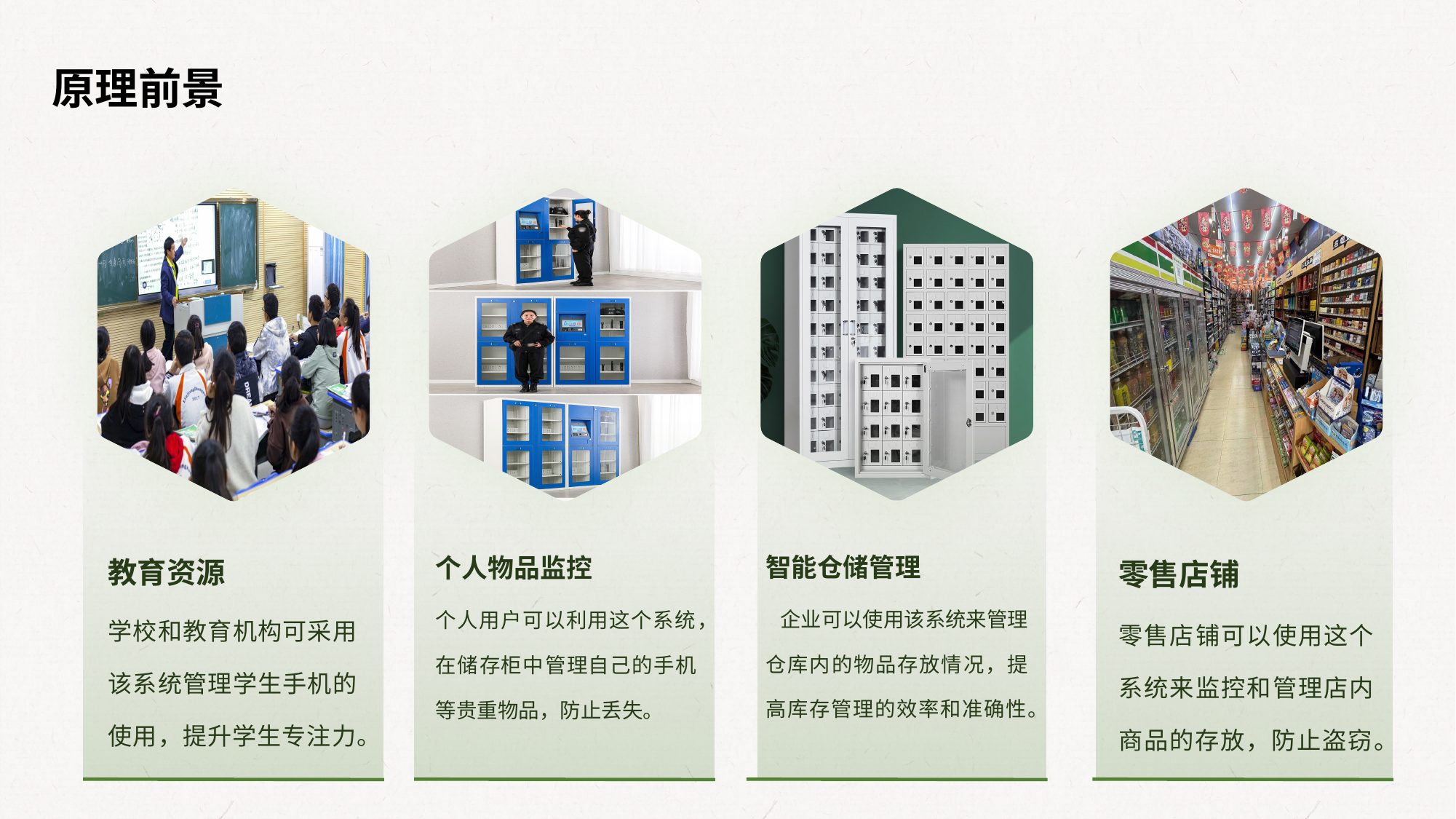

原理前景

教育资源
学校和教育机构可采用该系统管理学生手机的使用，提升学生专注力。

个人物品监控
个人用户可以利用这个系统，在储存柜中管理自己的手机等贵重物品，防止丢失。
智能仓储管理
  企业可以使用该系统来管理仓库内的物品存放情况，提高库存管理的效率和准确性。
零售店铺
零售店铺可以使用这个系统来监控和管理店内商品的存放，防止盗窃。